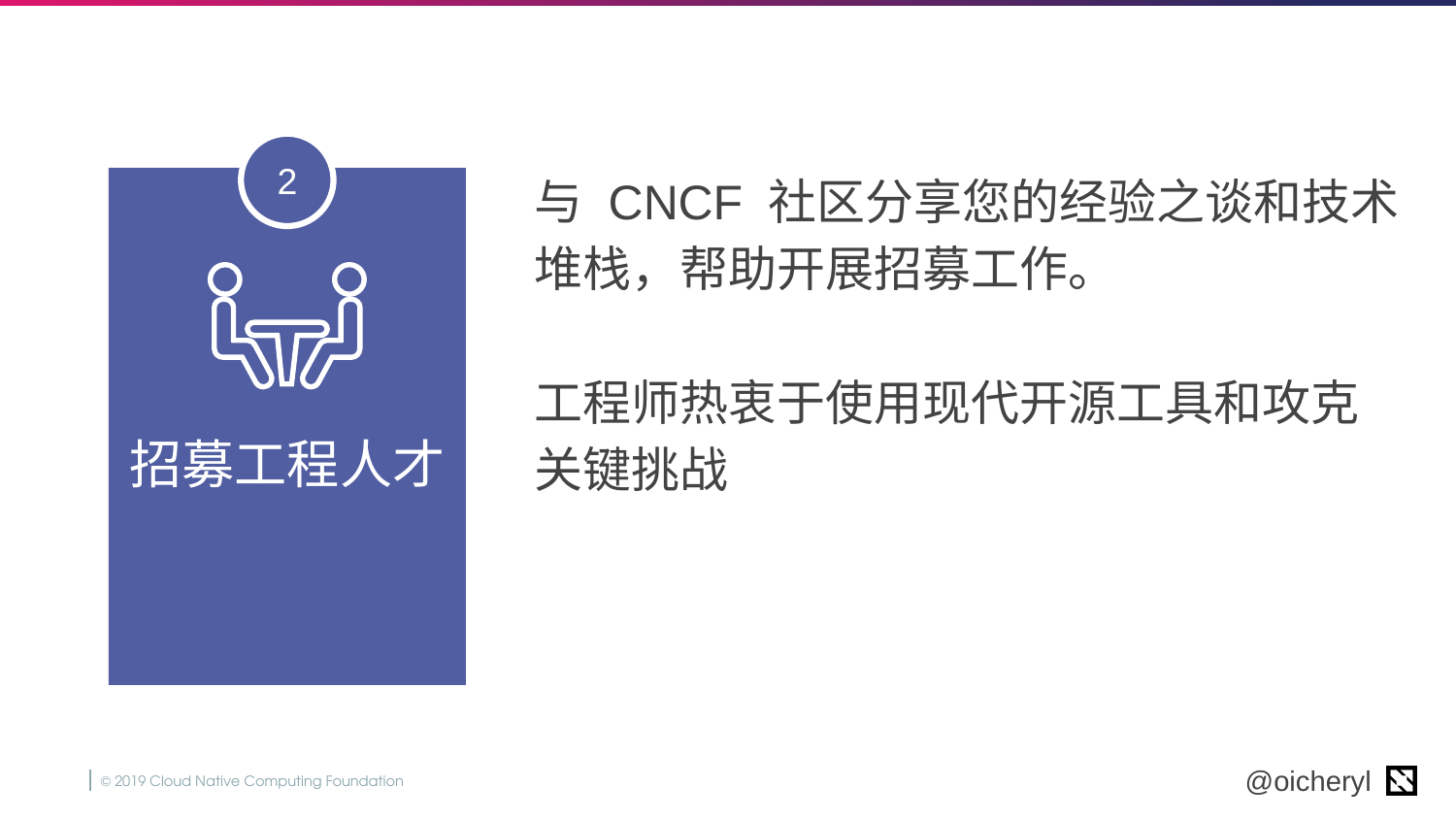

2
与 CNCF 社区分享您的经验之谈和技术堆栈，帮助开展招募工作。

工程师热衷于使用现代开源工具和攻克关键挑战

招募工程人才
15